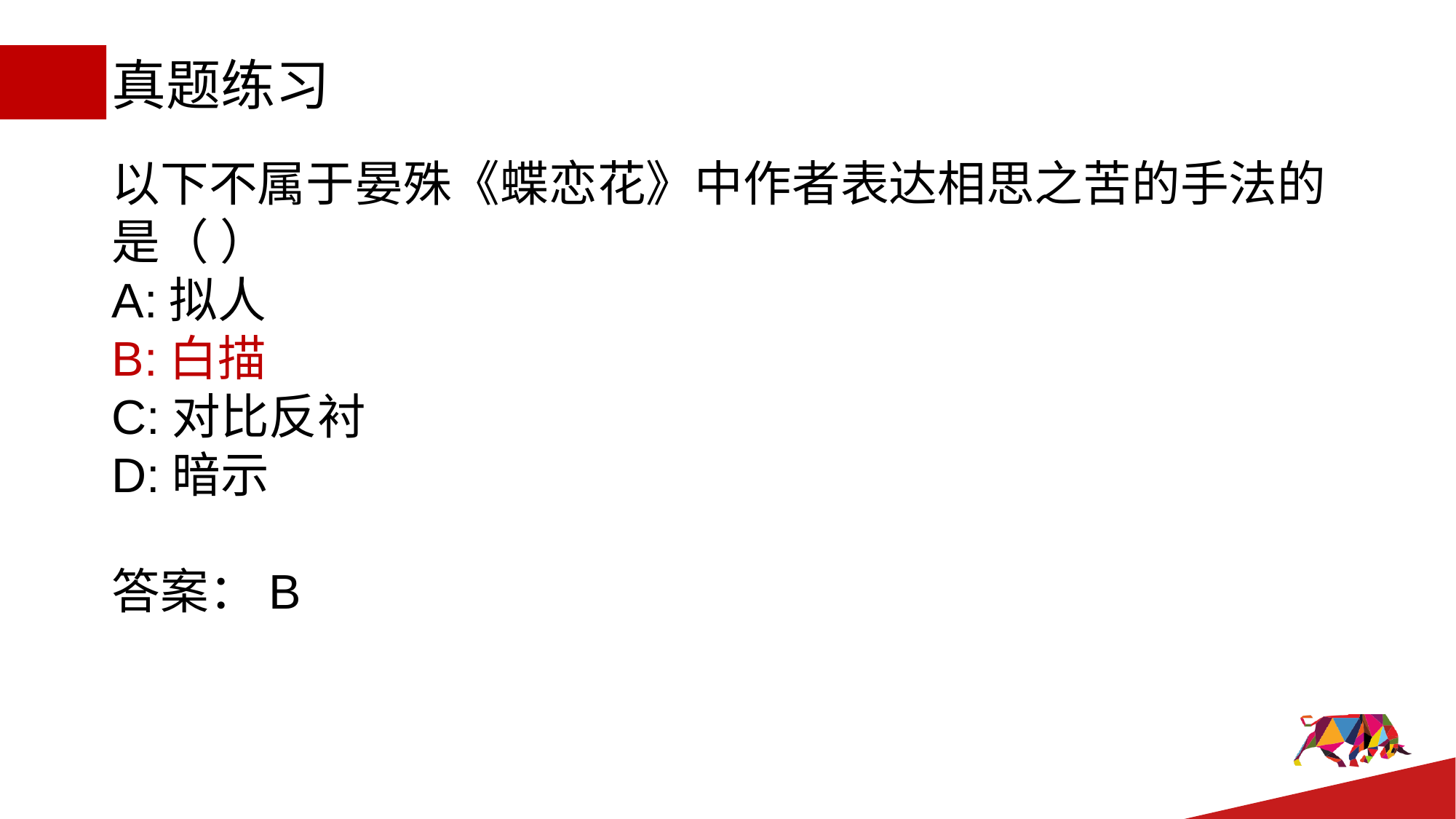

# 真题练习
以下不属于晏殊《蝶恋花》中作者表达相思之苦的手法的是（ ）
A:拟人
B:白描
C:对比反衬
D:暗示

答案：B